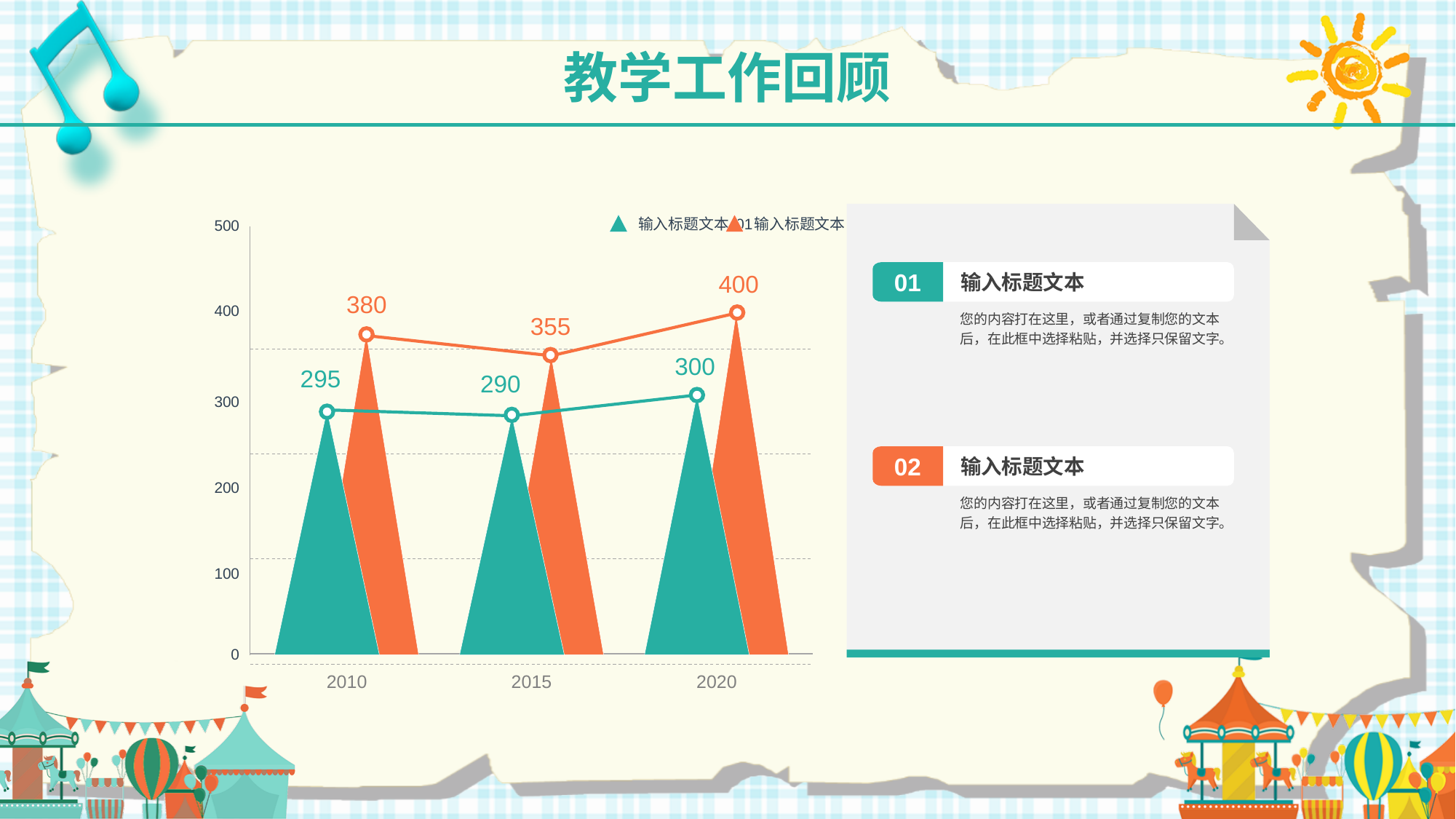

01
输入标题文本

您的内容打在这里，或者通过复制您的文本后，在此框中选择粘贴，并选择只保留文字。
02
输入标题文本

您的内容打在这里，或者通过复制您的文本后，在此框中选择粘贴，并选择只保留文字。

输入标题文本 01

输入标题文本 02

500
400
300
200
100
0
2010
2015
2020
400
380
355

300

295
290